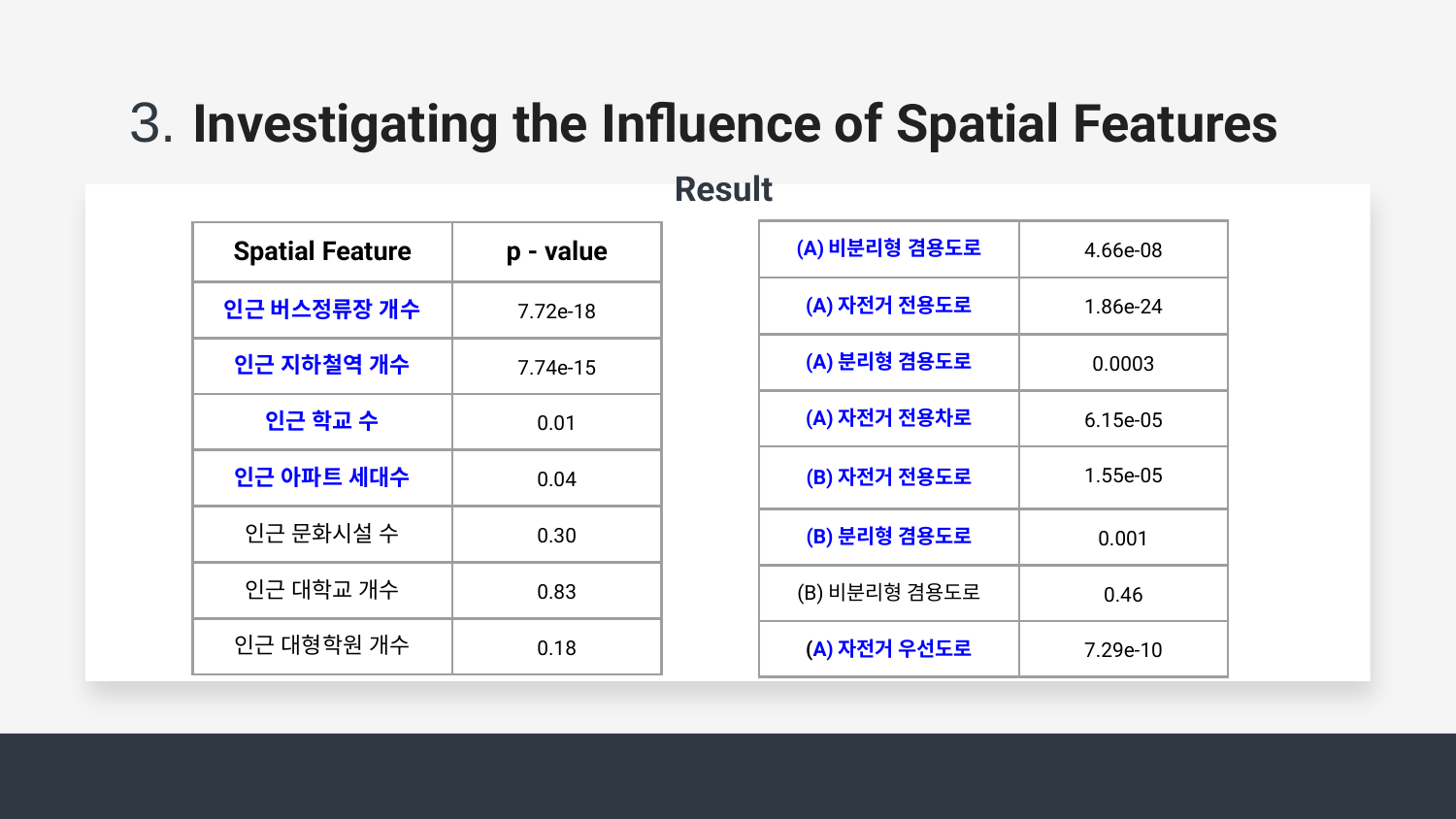

# 3. Investigating the Influence of Spatial Features

Result

| (A)비분리형 겸용도로 | 4.66e-08 |
| --- | --- |
| (A)자전거 전용도로 | 1.86e-24 |
| (A)분리형 겸용도로 | 0.0003 |
| (A)자전거 전용차로 | 6.15e-05 |
| (B)자전거 전용도로 | 1.55e-05 |
| (B)분리형 겸용도로 | 0.001 |
| (B)비분리형 겸용도로 | 0.46 |
| (A)자전거 우선도로 | 7.29e-10 |
| Spatial Feature | p - value |
| --- | --- |
| 인근 버스정류장 개수 | 7.72e-18 |
| 인근 지하철역 개수 | 7.74e-15 |
| 인근 학교 수 | 0.01 |
| 인근 아파트 세대수 | 0.04 |
| 인근 문화시설 수 | 0.30 |
| 인근 대학교 개수 | 0.83 |
| 인근 대형학원 개수 | 0.18 |